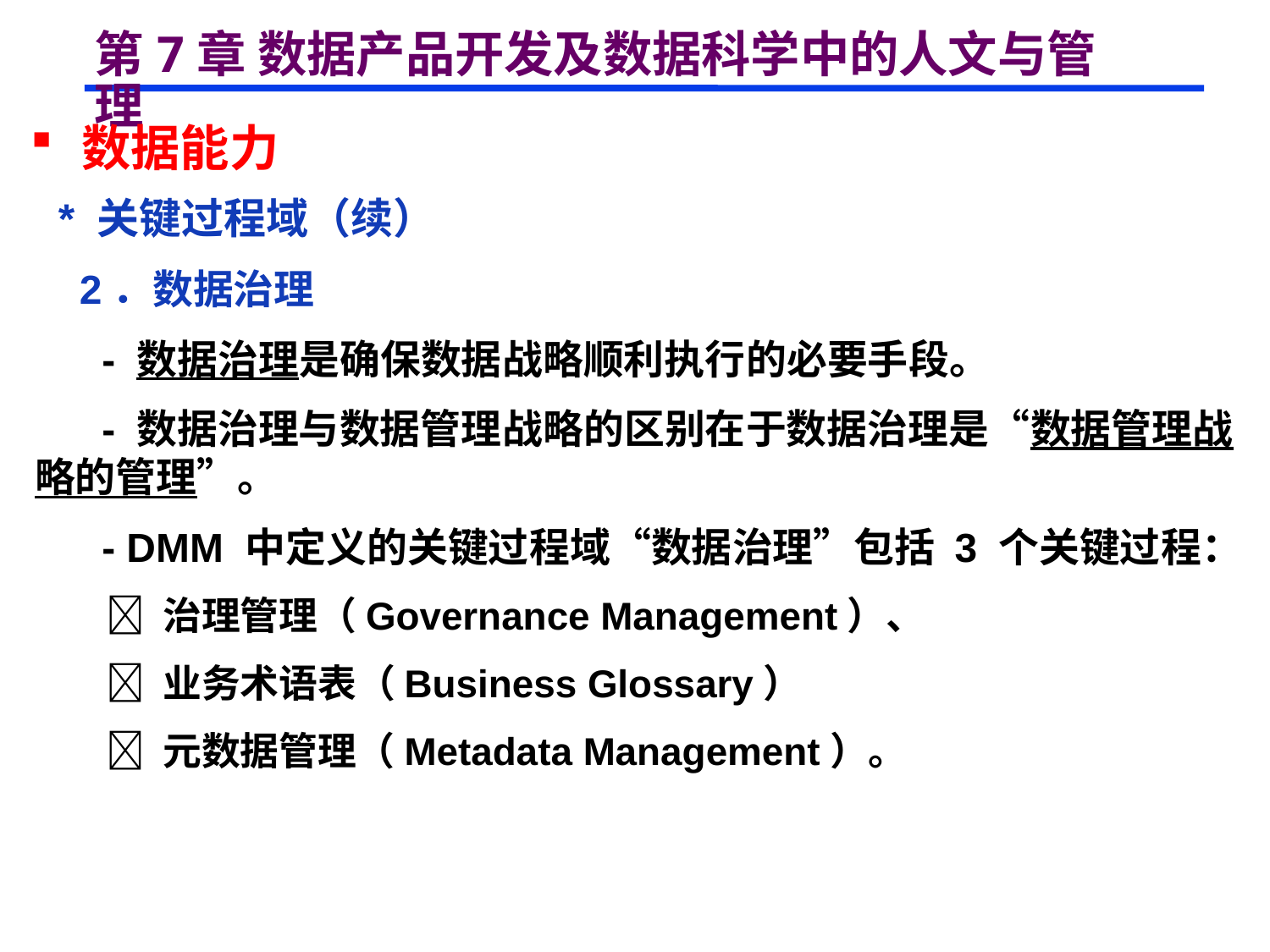

# 第7章 数据产品开发及数据科学中的人文与管理
 数据能力
  * 关键过程域（续）
    2．数据治理
      - 数据治理是确保数据战略顺利执行的必要手段。
      - 数据治理与数据管理战略的区别在于数据治理是“数据管理战略的管理”。
      - DMM 中定义的关键过程域“数据治理”包括 3 个关键过程：
        • 治理管理（Governance Management）、
        • 业务术语表（Business Glossary）
        • 元数据管理（Metadata Management）。